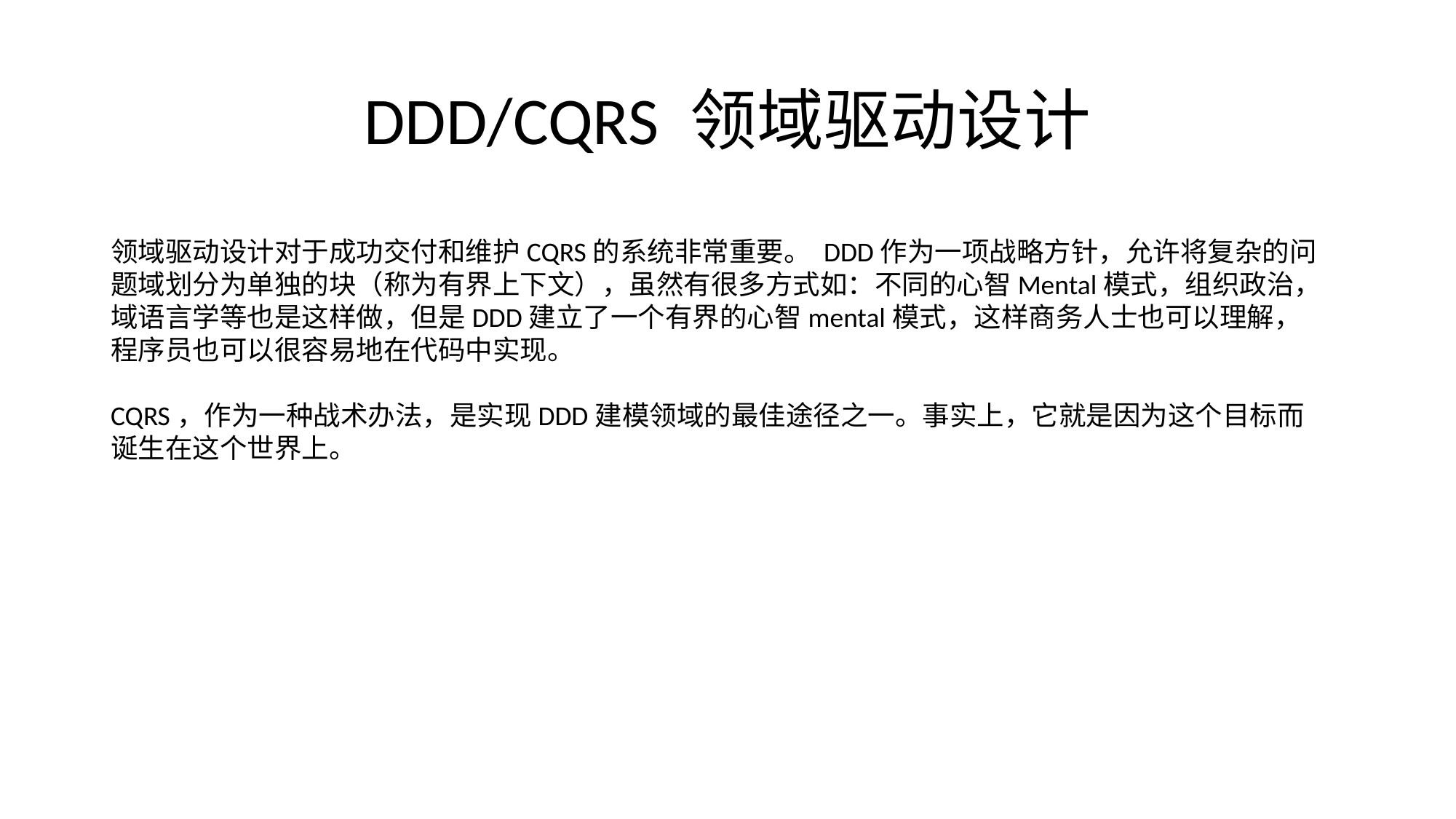

# DDD/CQRS 领域驱动设计
领域驱动设计对于成功交付和维护CQRS的系统非常重要。 DDD作为一项战略方针，允许将复杂的问题域划分为单独的块（称为有界上下文），虽然有很多方式如：不同的心智Mental模式，组织政治，域语言学等也是这样做，但是DDD建立了一个有界的心智mental模式，这样商务人士也可以理解，程序员也可以很容易地在代码中实现。

CQRS，作为一种战术办法，是实现DDD建模领域的最佳途径之一。事实上，它就是因为这个目标而诞生在这个世界上。